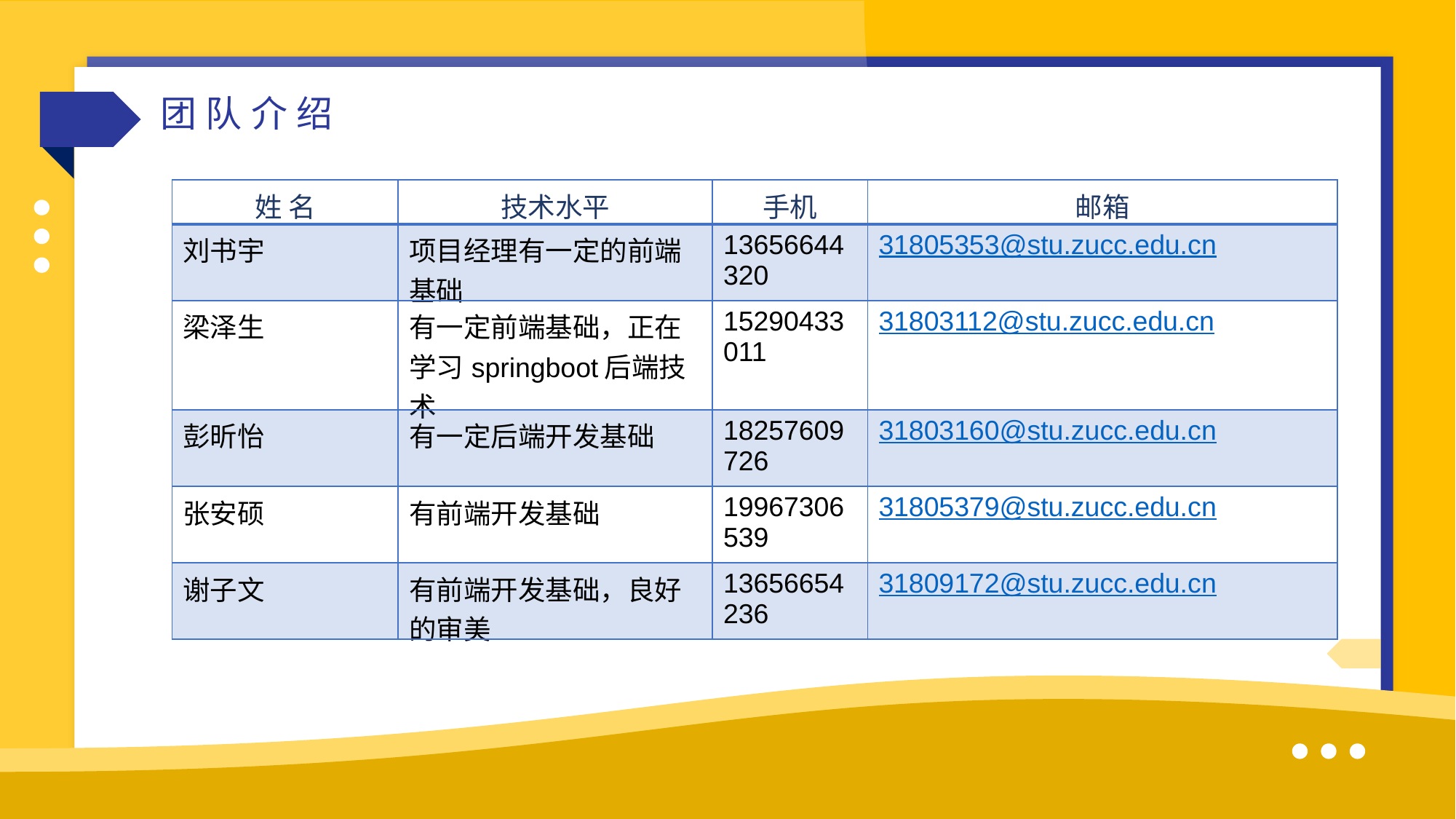

团队介绍
| 姓 名 | 技术水平 | 手机 | 邮箱 |
| --- | --- | --- | --- |
| 刘书宇 | 项目经理有一定的前端基础 | 13656644320 | 31805353@stu.zucc.edu.cn |
| 梁泽生 | 有一定前端基础，正在学习springboot后端技术 | 15290433011 | 31803112@stu.zucc.edu.cn |
| 彭昕怡 | 有一定后端开发基础 | 18257609726 | 31803160@stu.zucc.edu.cn |
| 张安硕 | 有前端开发基础 | 19967306539 | 31805379@stu.zucc.edu.cn |
| 谢子文 | 有前端开发基础，良好的审美 | 13656654236 | 31809172@stu.zucc.edu.cn |